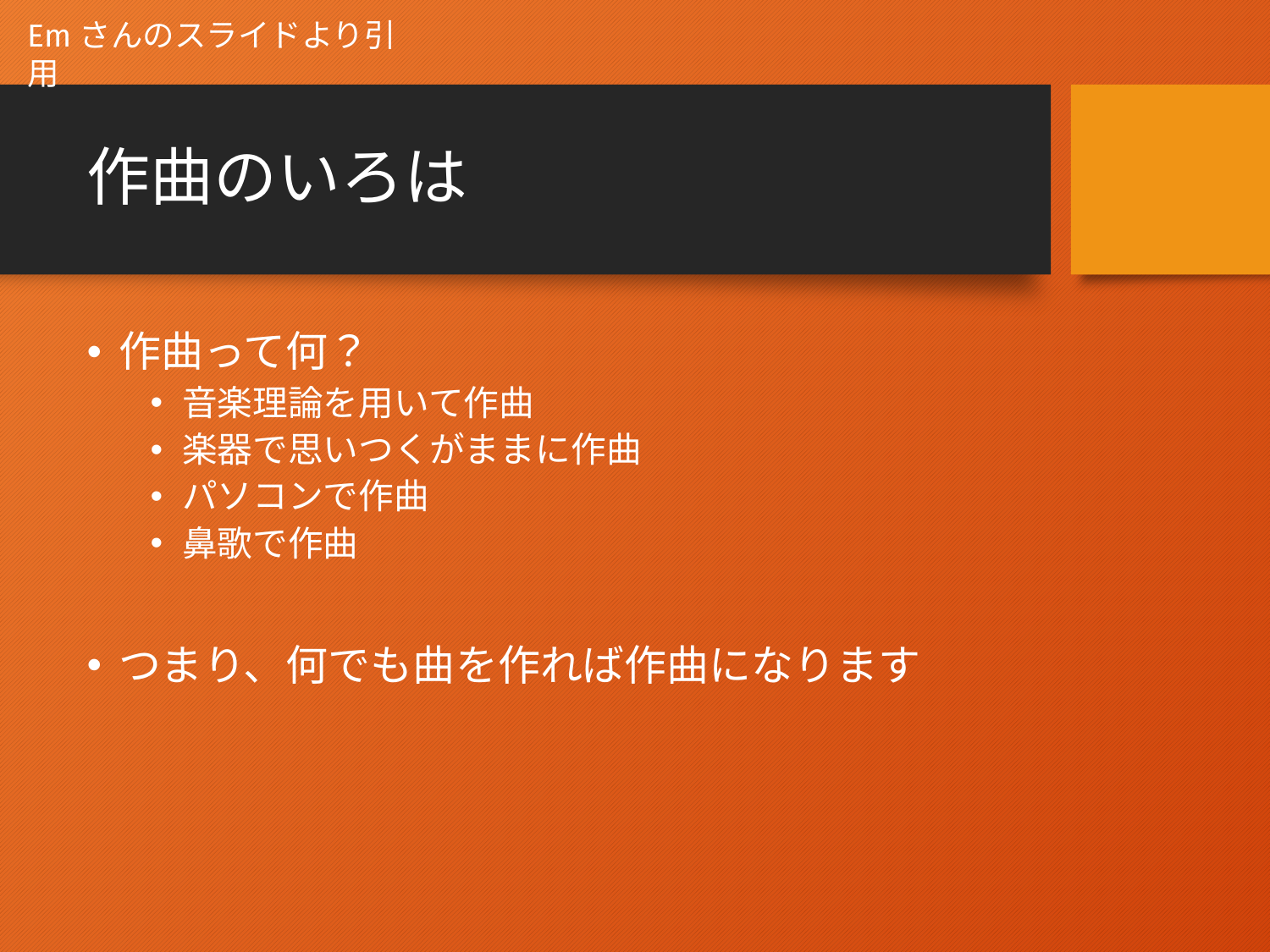

Emさんのスライドより引用
# 作曲のいろは
作曲って何？
音楽理論を用いて作曲
楽器で思いつくがままに作曲
パソコンで作曲
鼻歌で作曲

つまり、何でも曲を作れば作曲になります